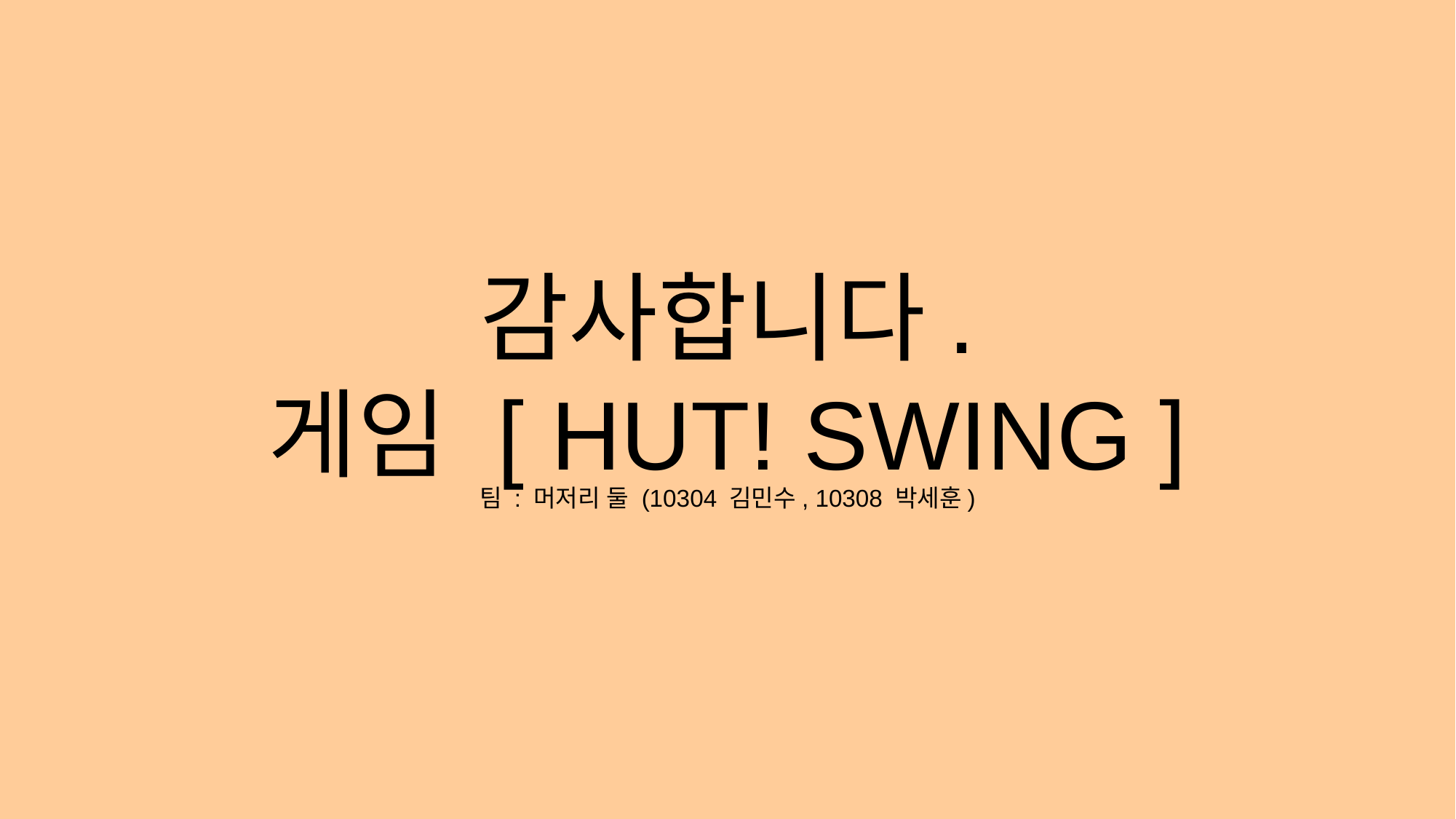

감사합니다.
게임 [ HUT! SWING ]
팀 : 머저리 둘 (10304 김민수, 10308 박세훈)